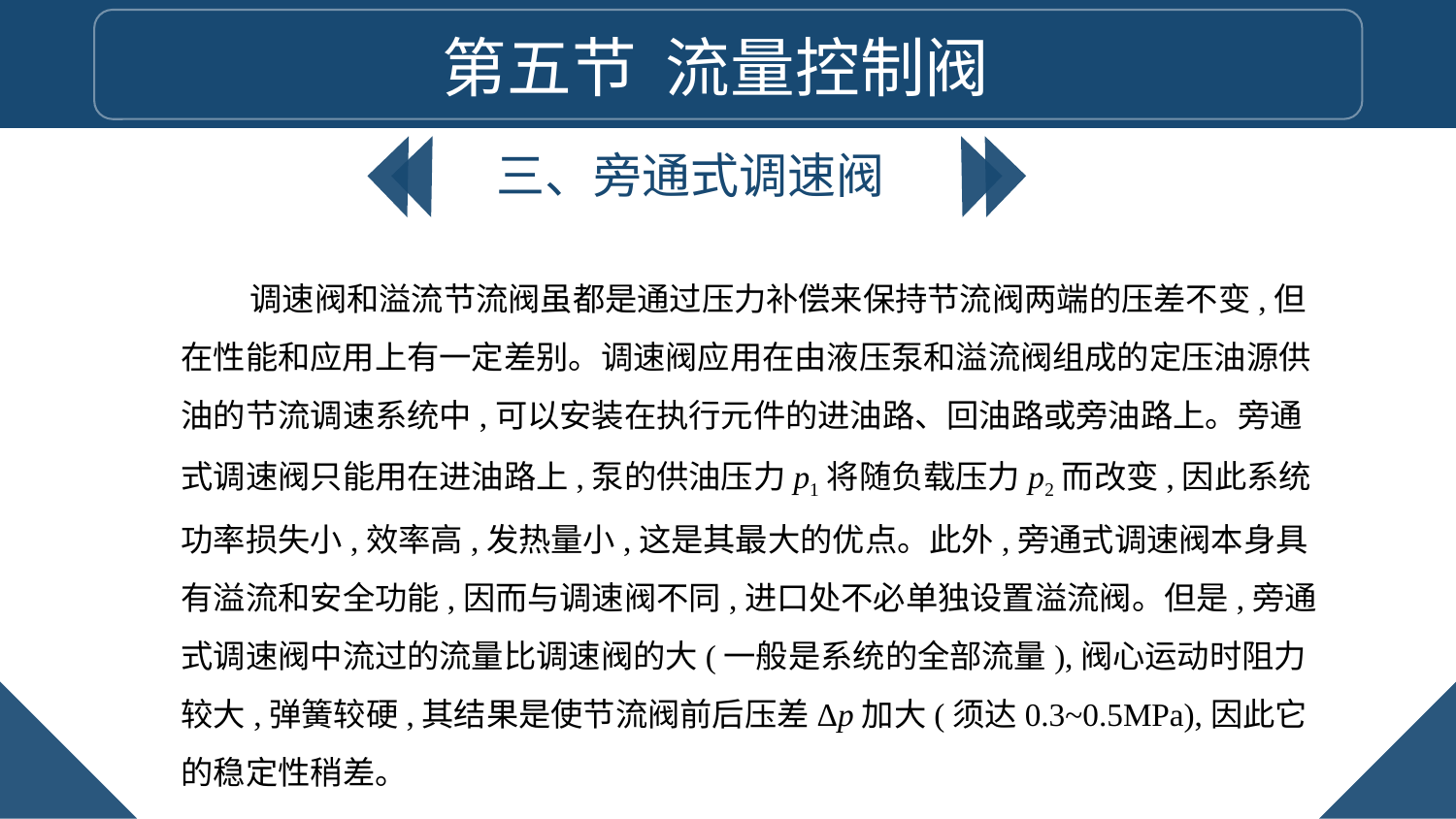

第五节  流量控制阀
三、旁通式调速阀

调速阀和溢流节流阀虽都是通过压力补偿来保持节流阀两端的压差不变,但在性能和应用上有一定差别。调速阀应用在由液压泵和溢流阀组成的定压油源供油的节流调速系统中,可以安装在执行元件的进油路、回油路或旁油路上。旁通式调速阀只能用在进油路上,泵的供油压力p1将随负载压力p2而改变,因此系统功率损失小,效率高,发热量小,这是其最大的优点。此外,旁通式调速阀本身具有溢流和安全功能,因而与调速阀不同,进口处不必单独设置溢流阀。但是,旁通式调速阀中流过的流量比调速阀的大(一般是系统的全部流量),阀心运动时阻力较大,弹簧较硬,其结果是使节流阀前后压差Δp加大(须达0.3~0.5MPa),因此它的稳定性稍差。